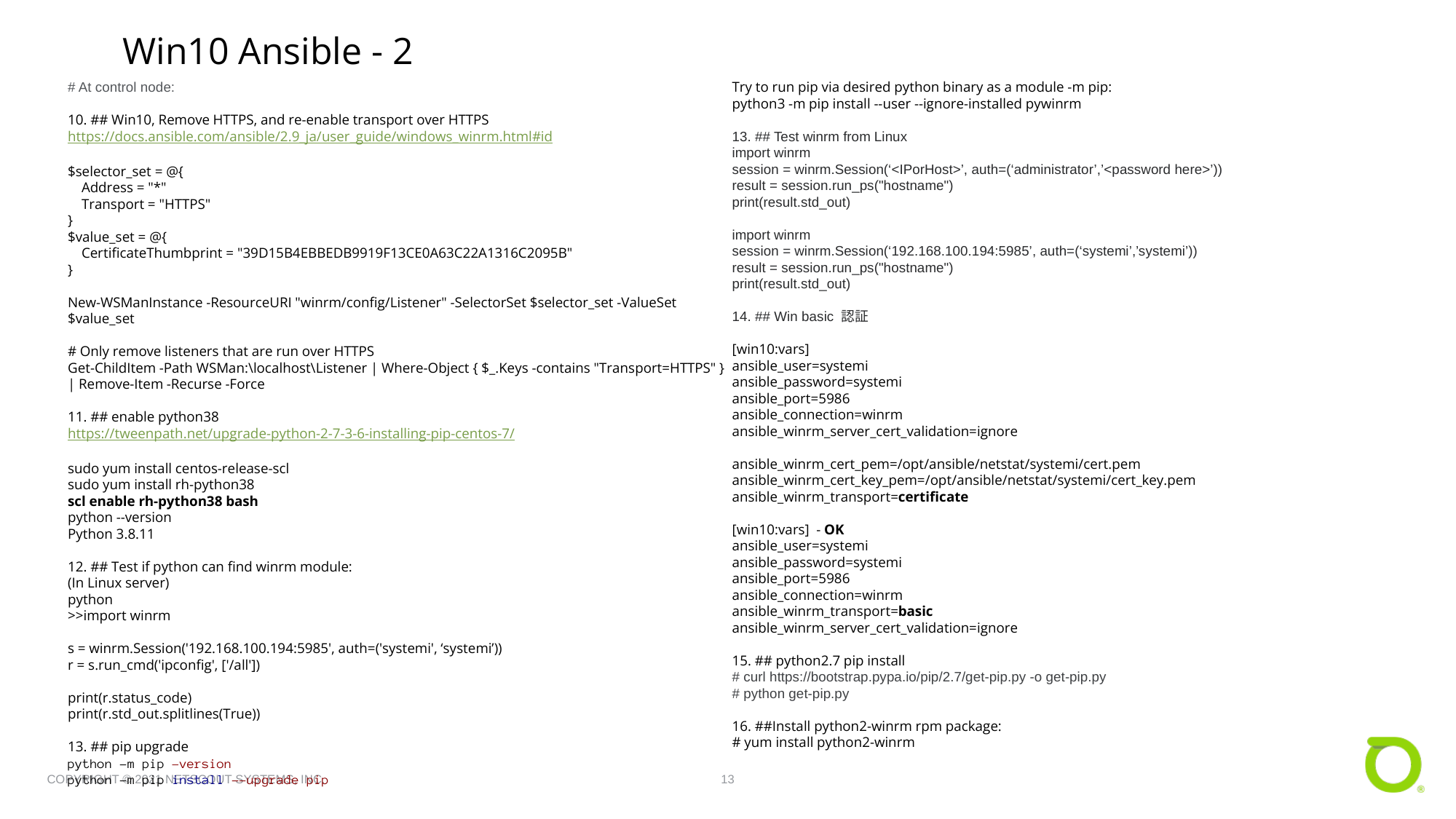

Win10 Ansible - 2
# At control node:

10. ## Win10, Remove HTTPS, and re-enable transport over HTTPS
https://docs.ansible.com/ansible/2.9_ja/user_guide/windows_winrm.html#id

$selector_set = @{
    Address = "*"
    Transport = "HTTPS"
}
$value_set = @{
    CertificateThumbprint = "39D15B4EBBEDB9919F13CE0A63C22A1316C2095B"
}

New-WSManInstance -ResourceURI "winrm/config/Listener" -SelectorSet $selector_set -ValueSet $value_set

# Only remove listeners that are run over HTTPS
Get-ChildItem -Path WSMan:\localhost\Listener | Where-Object { $_.Keys -contains "Transport=HTTPS" } | Remove-Item -Recurse -Force

11. ## enable python38
https://tweenpath.net/upgrade-python-2-7-3-6-installing-pip-centos-7/

sudo yum install centos-release-scl
sudo yum install rh-python38
scl enable rh-python38 bash
python --version
Python 3.8.11

12. ## Test if python can find winrm module:
(In Linux server)
python
>>import winrm

s = winrm.Session('192.168.100.194:5985', auth=('systemi', ‘systemi’))
r = s.run_cmd('ipconfig', ['/all'])

print(r.status_code)
print(r.std_out.splitlines(True))

13. ## pip upgrade
python -m pip –version
python -m pip install --upgrade pip
Try to run pip via desired python binary as a module -m pip:
python3 -m pip install --user --ignore-installed pywinrm

13. ## Test winrm from Linux
import winrm
session = winrm.Session(‘<IPorHost>’, auth=(‘administrator’,’<password here>’))
result = session.run_ps("hostname")
print(result.std_out)

import winrm
session = winrm.Session(‘192.168.100.194:5985’, auth=(‘systemi’,’systemi’))
result = session.run_ps("hostname")
print(result.std_out)

14. ## Win basic 認証

[win10:vars]
ansible_user=systemi
ansible_password=systemi
ansible_port=5986
ansible_connection=winrm
ansible_winrm_server_cert_validation=ignore

ansible_winrm_cert_pem=/opt/ansible/netstat/systemi/cert.pem
ansible_winrm_cert_key_pem=/opt/ansible/netstat/systemi/cert_key.pem
ansible_winrm_transport=certificate

[win10:vars]  - OK
ansible_user=systemi
ansible_password=systemi
ansible_port=5986
ansible_connection=winrm
ansible_winrm_transport=basic
ansible_winrm_server_cert_validation=ignore

15. ## python2.7 pip install
# curl https://bootstrap.pypa.io/pip/2.7/get-pip.py -o get-pip.py
# python get-pip.py

16. ##Install python2-winrm rpm package:
# yum install python2-winrm